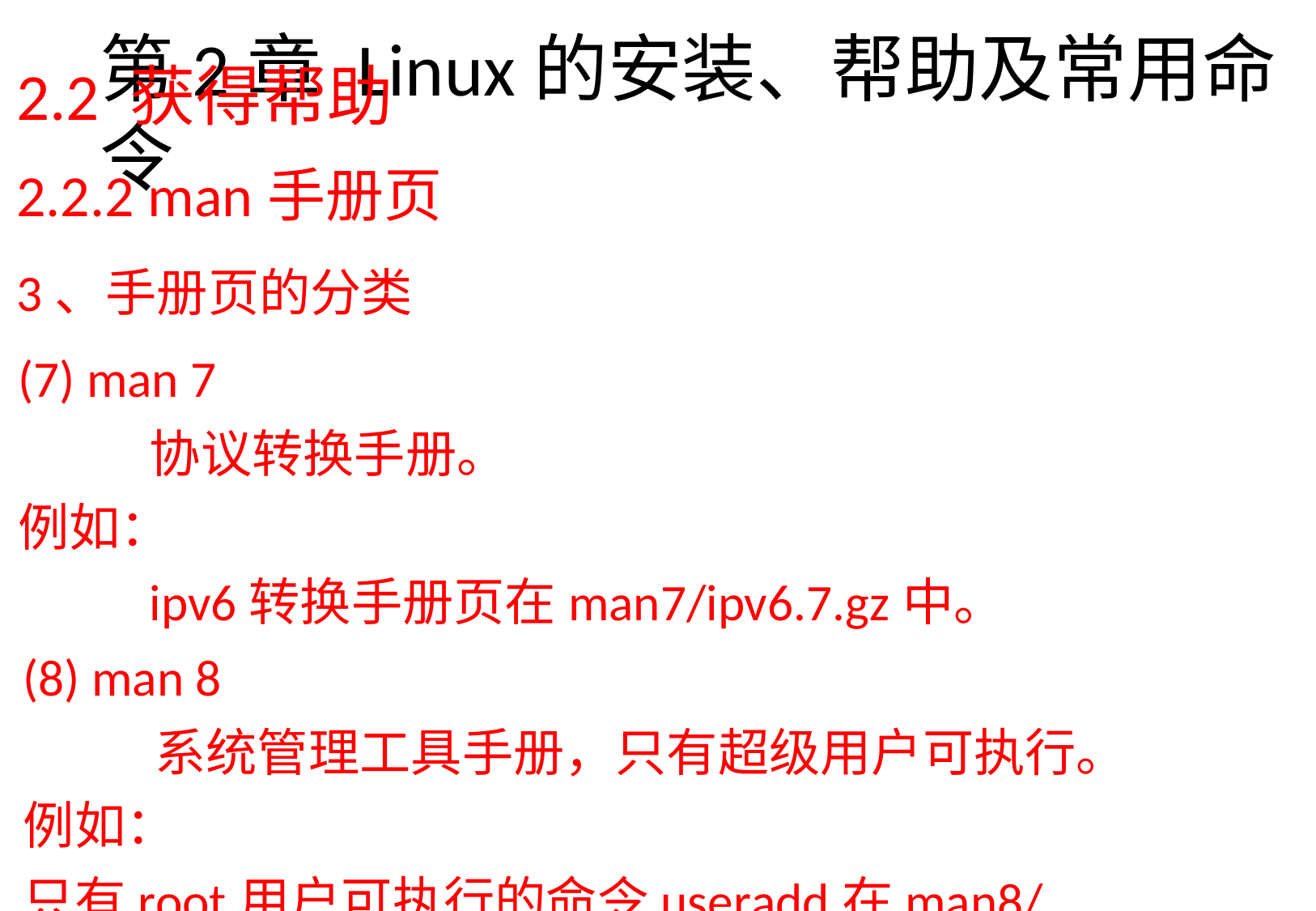

2.2 获得帮助
2.2.2 man手册页
3、手册页的分类
man 7
协议转换手册。
例如：
ipv6转换手册页在man7/ipv6.7.gz中。
man 8
系统管理工具手册，只有超级用户可执行。
例如：
只有root用户可执行的命令useradd在man8/useradd.8.gz中
# 第2章Linux的安装、帮助及常用命令